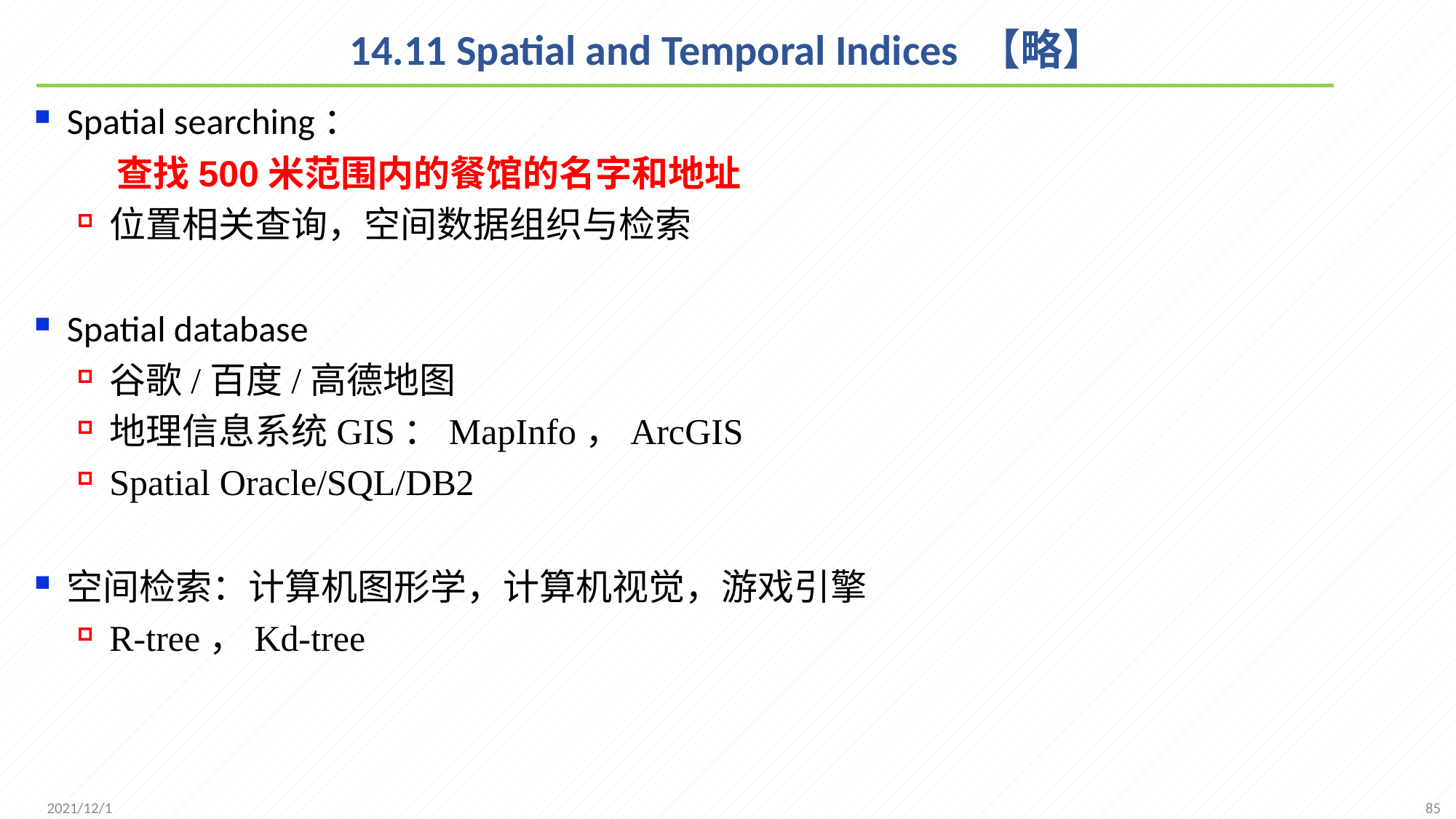

# 14.11 Spatial and Temporal Indices 【略】
Spatial searching：
         查找500米范围内的餐馆的名字和地址
位置相关查询，空间数据组织与检索

Spatial database
谷歌/百度/高德地图
地理信息系统GIS：MapInfo，ArcGIS
Spatial Oracle/SQL/DB2

空间检索：计算机图形学，计算机视觉，游戏引擎
R-tree，Kd-tree

85
2021/12/1